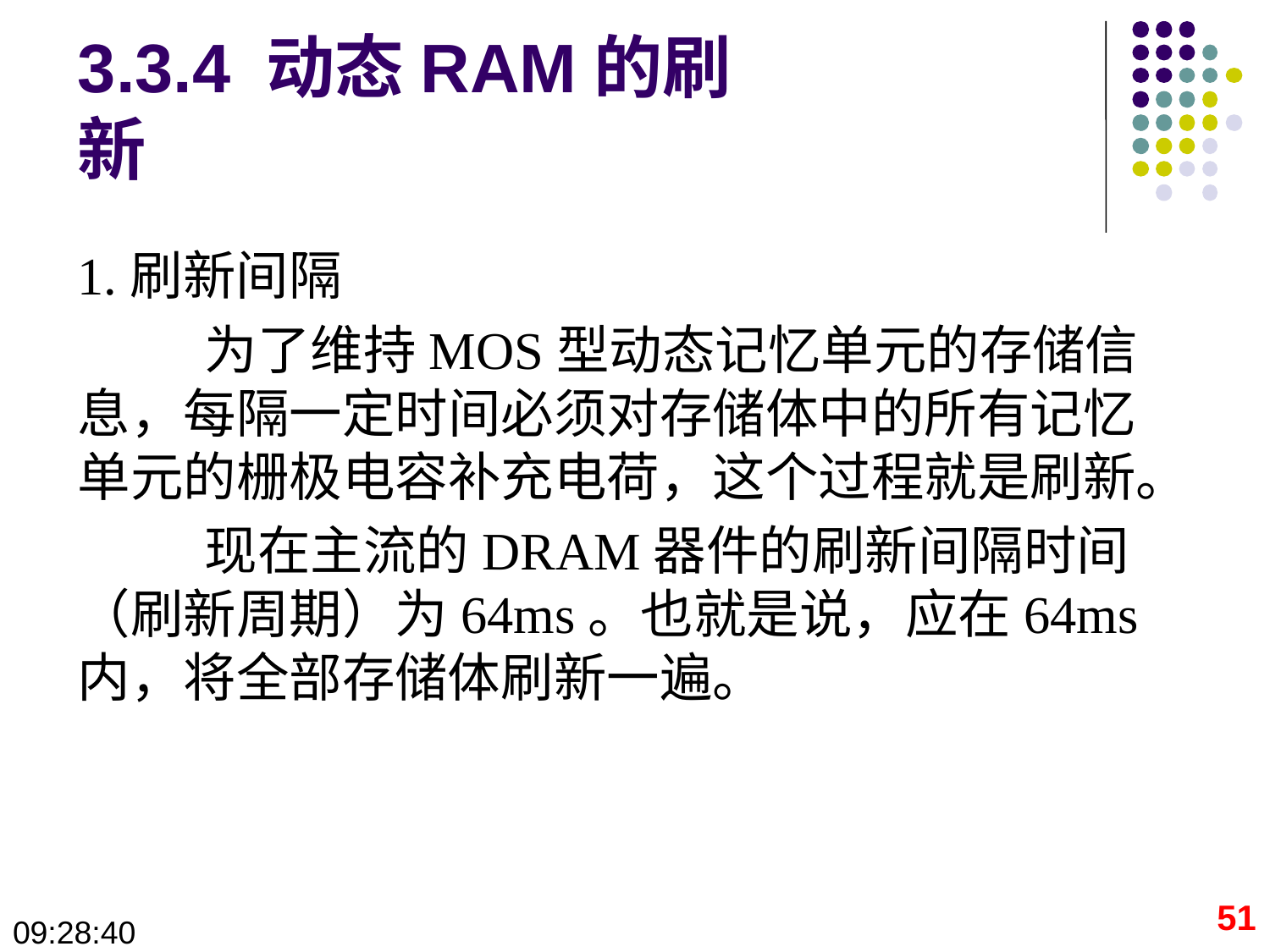

# 3.3.4 动态RAM的刷新
1.刷新间隔
	为了维持MOS型动态记忆单元的存储信息，每隔一定时间必须对存储体中的所有记忆单元的栅极电容补充电荷，这个过程就是刷新。
	现在主流的DRAM器件的刷新间隔时间（刷新周期）为64ms。也就是说，应在64ms内，将全部存储体刷新一遍。
51
09:28:40